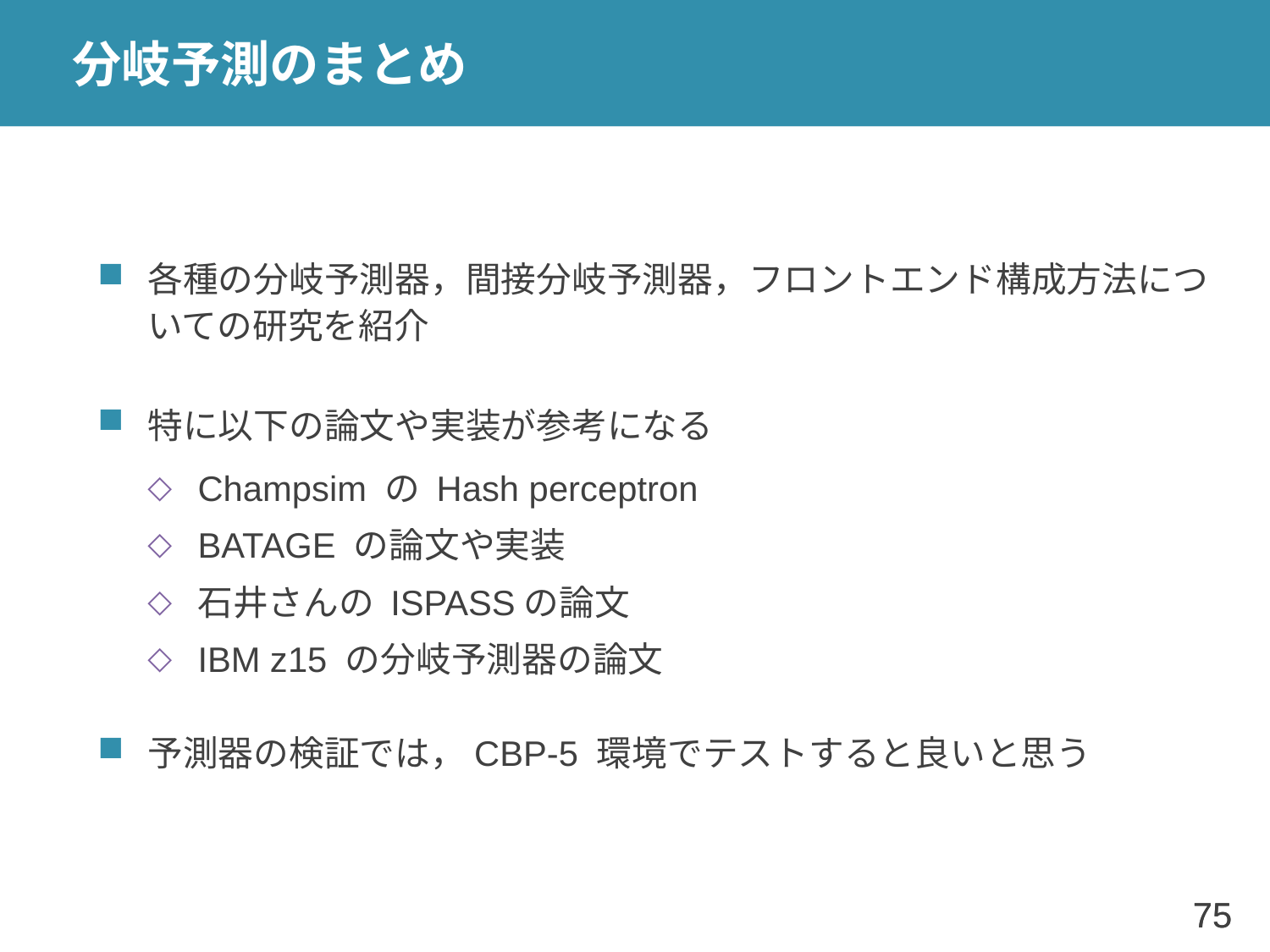

# 分岐予測のまとめ
各種の分岐予測器，間接分岐予測器，フロントエンド構成方法についての研究を紹介
特に以下の論文や実装が参考になる
Champsim の Hash perceptron
BATAGE の論文や実装
石井さんの ISPASSの論文
IBM z15 の分岐予測器の論文
予測器の検証では，CBP-5 環境でテストすると良いと思う